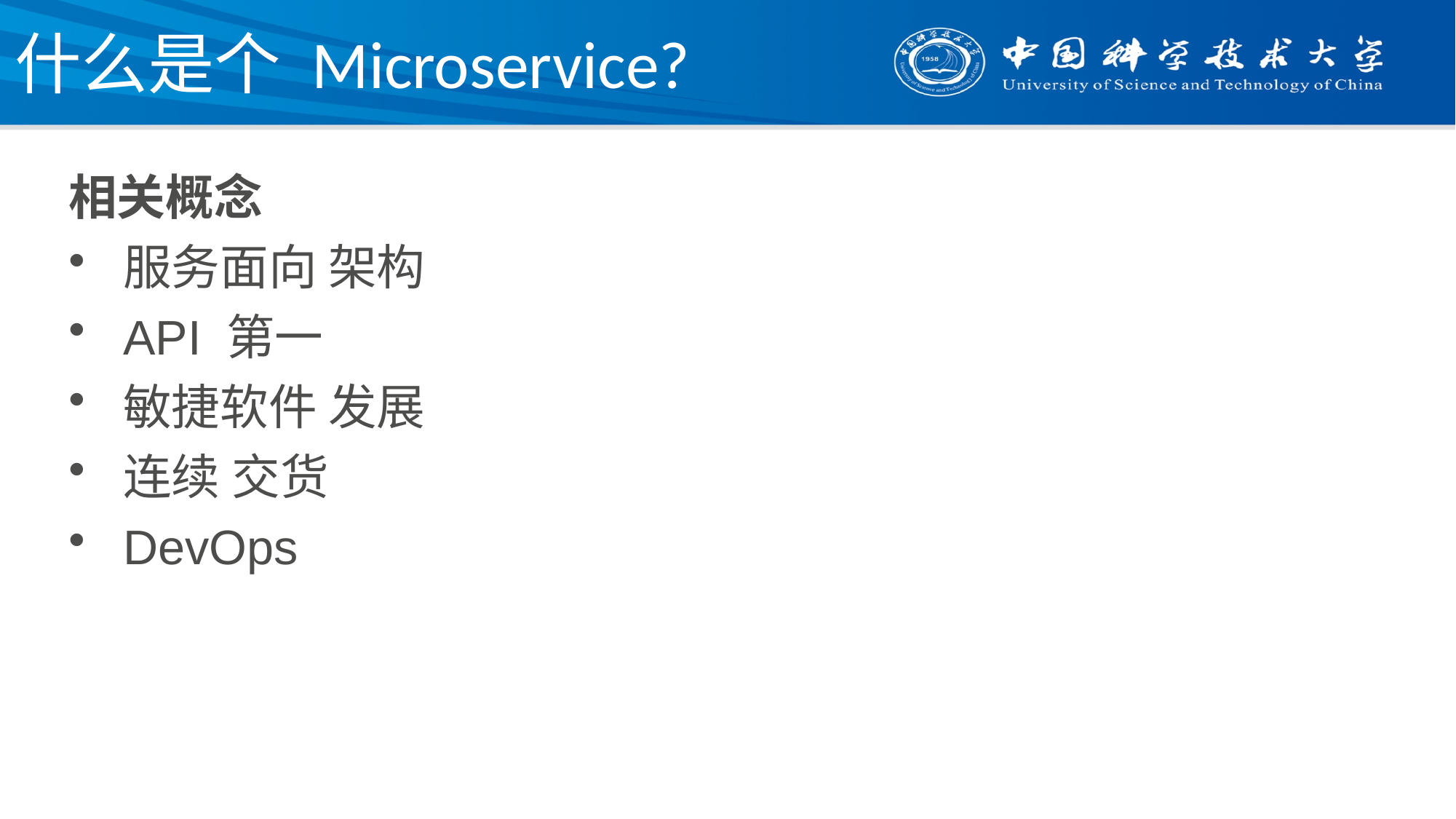

# 什么是个 Microservice?
相关概念
服务面向 架构
API 第一
敏捷软件 发展
连续 交货
DevOps